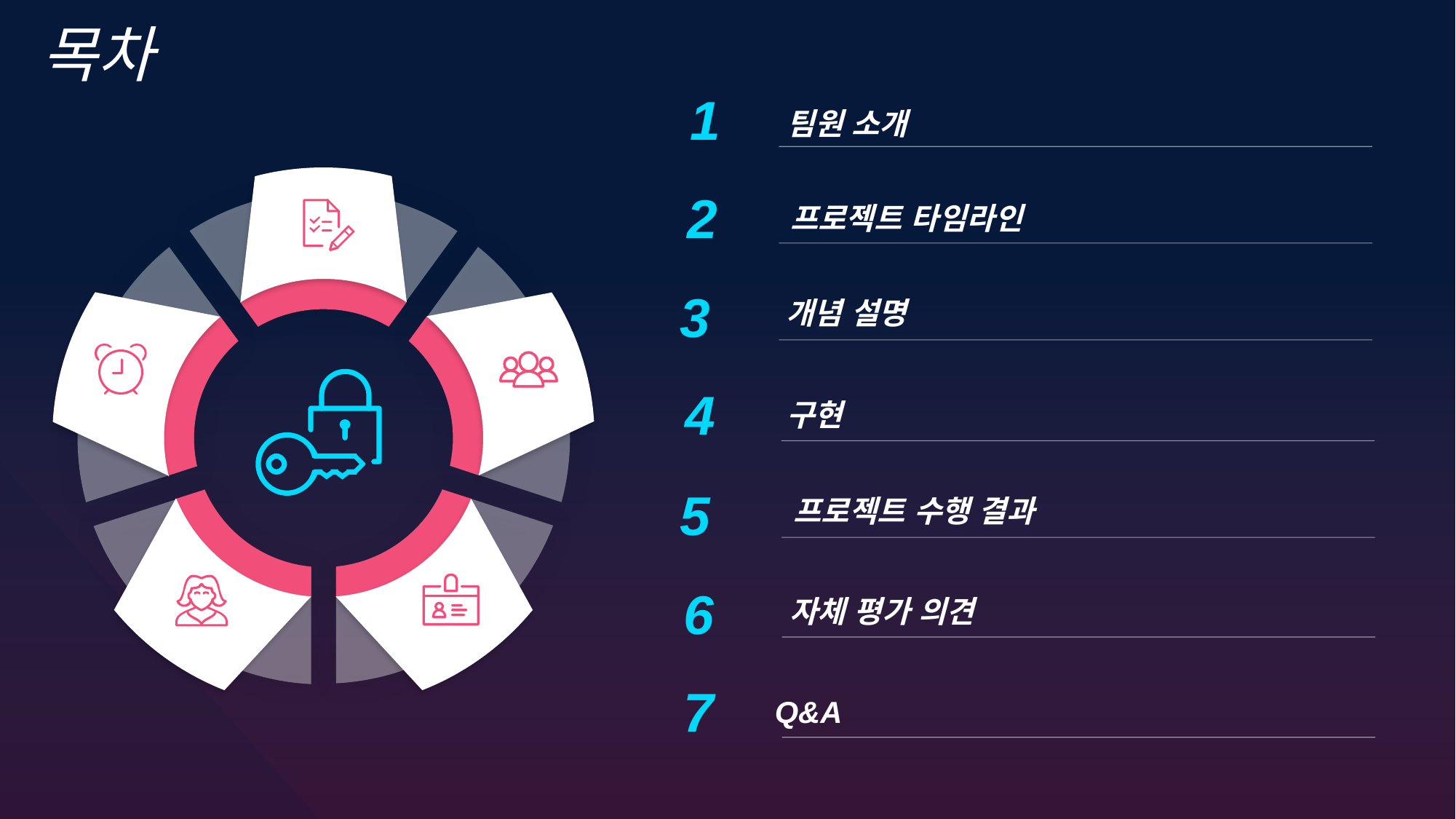

목차
1
팀원 소개
2
프로젝트 타임라인
3
개념 설명

Q&A

4
구현
5

프로젝트 수행 결과

6
자체 평가 의견
7